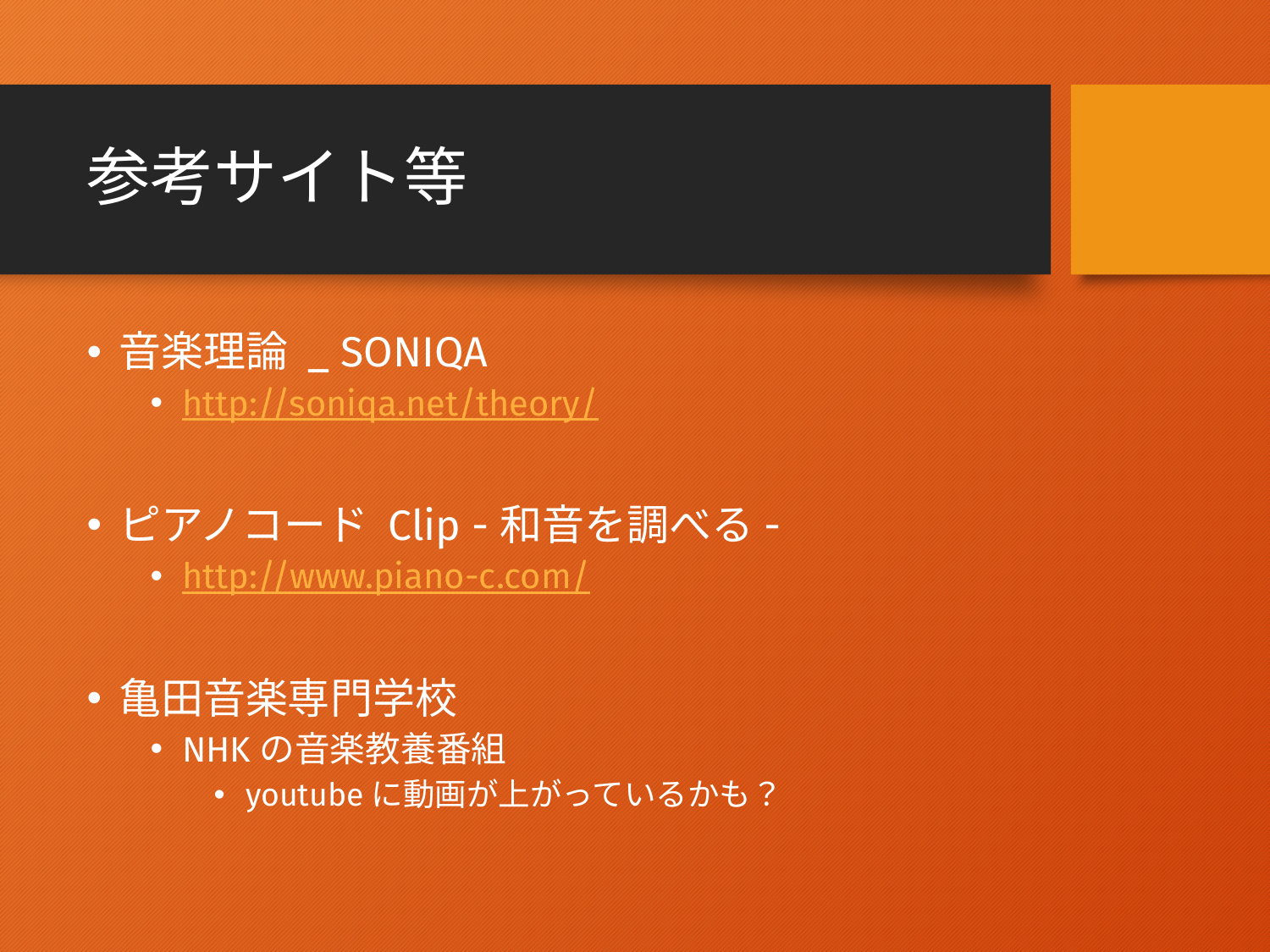

# 参考サイト等
音楽理論 _ SONIQA
http://soniqa.net/theory/

ピアノコード Clip -和音を調べる-
http://www.piano-c.com/

亀田音楽専門学校
NHKの音楽教養番組
youtubeに動画が上がっているかも？